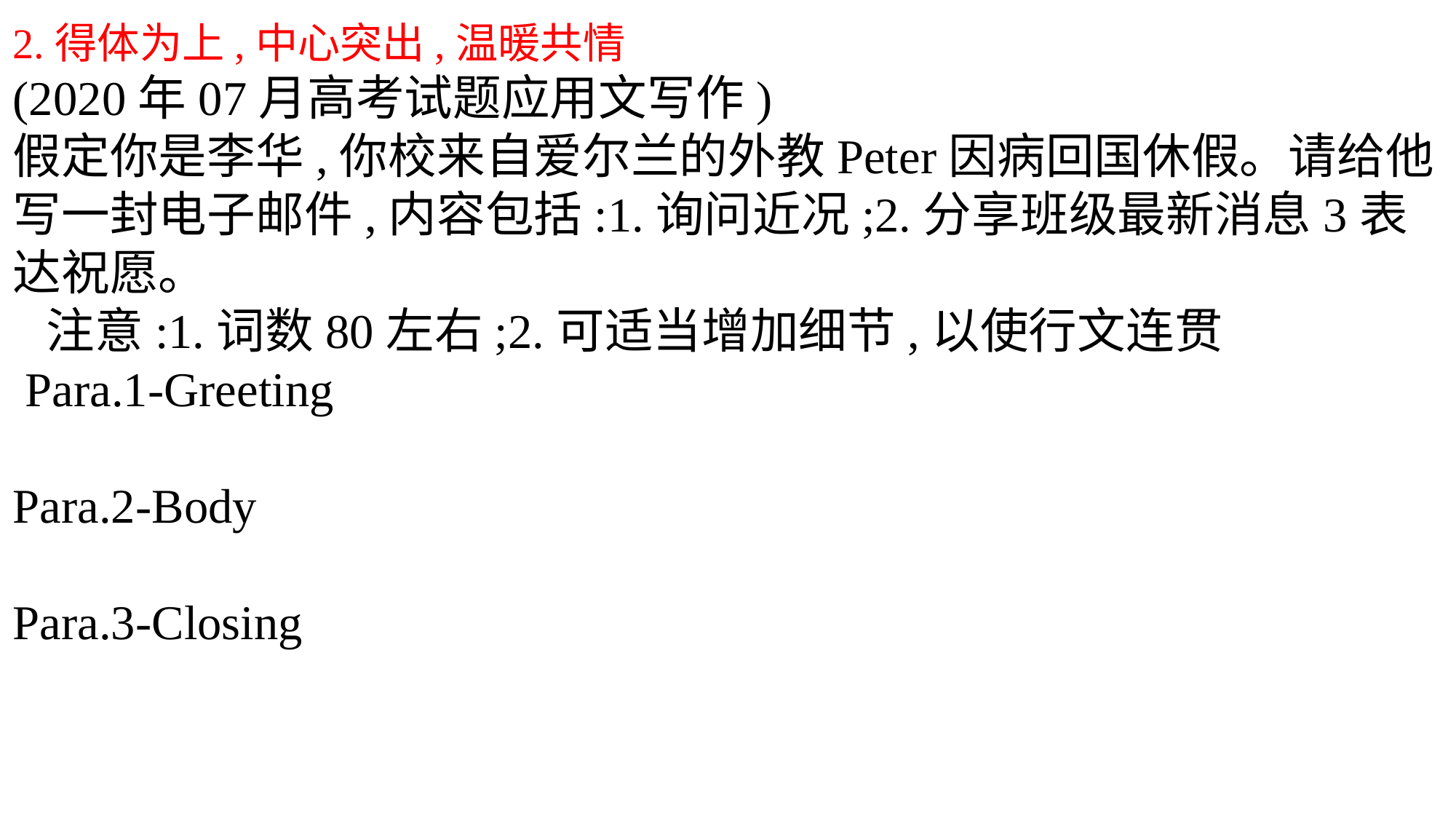

2.得体为上,中心突出,温暖共情
(2020年07月高考试题应用文写作)
假定你是李华,你校来自爱尔兰的外教Peter因病回国休假。请给他写一封电子邮件,内容包括:1.询问近况;2.分享班级最新消息3表达祝愿。
  注意:1.词数80左右;2.可适当增加细节,以使行文连贯
 Para.1-Greeting

Para.2-Body

Para.3-Closing